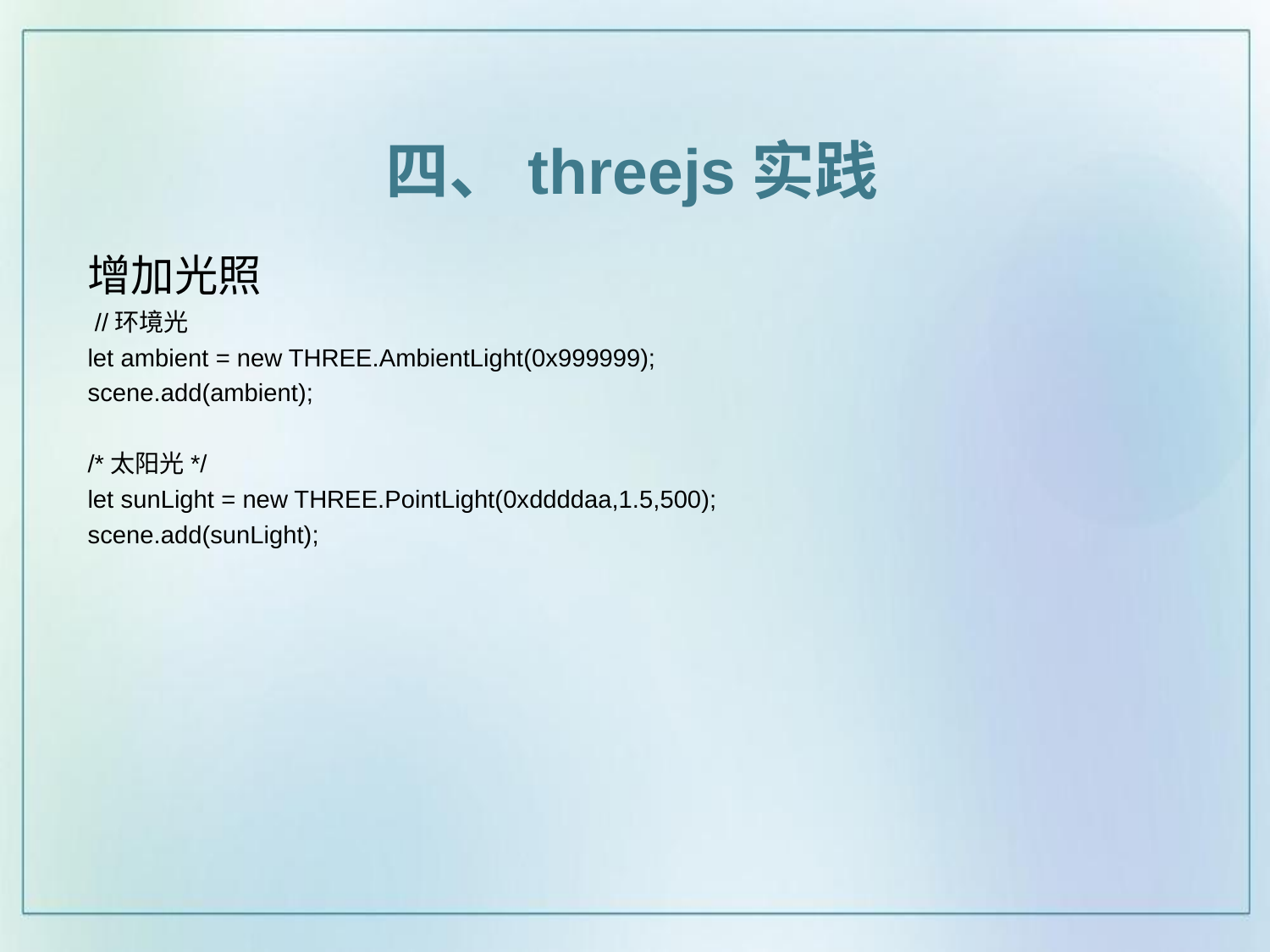

四、threejs实践
增加光照
 //环境光
let ambient = new THREE.AmbientLight(0x999999);
scene.add(ambient);

/*太阳光*/
let sunLight = new THREE.PointLight(0xddddaa,1.5,500);
scene.add(sunLight);